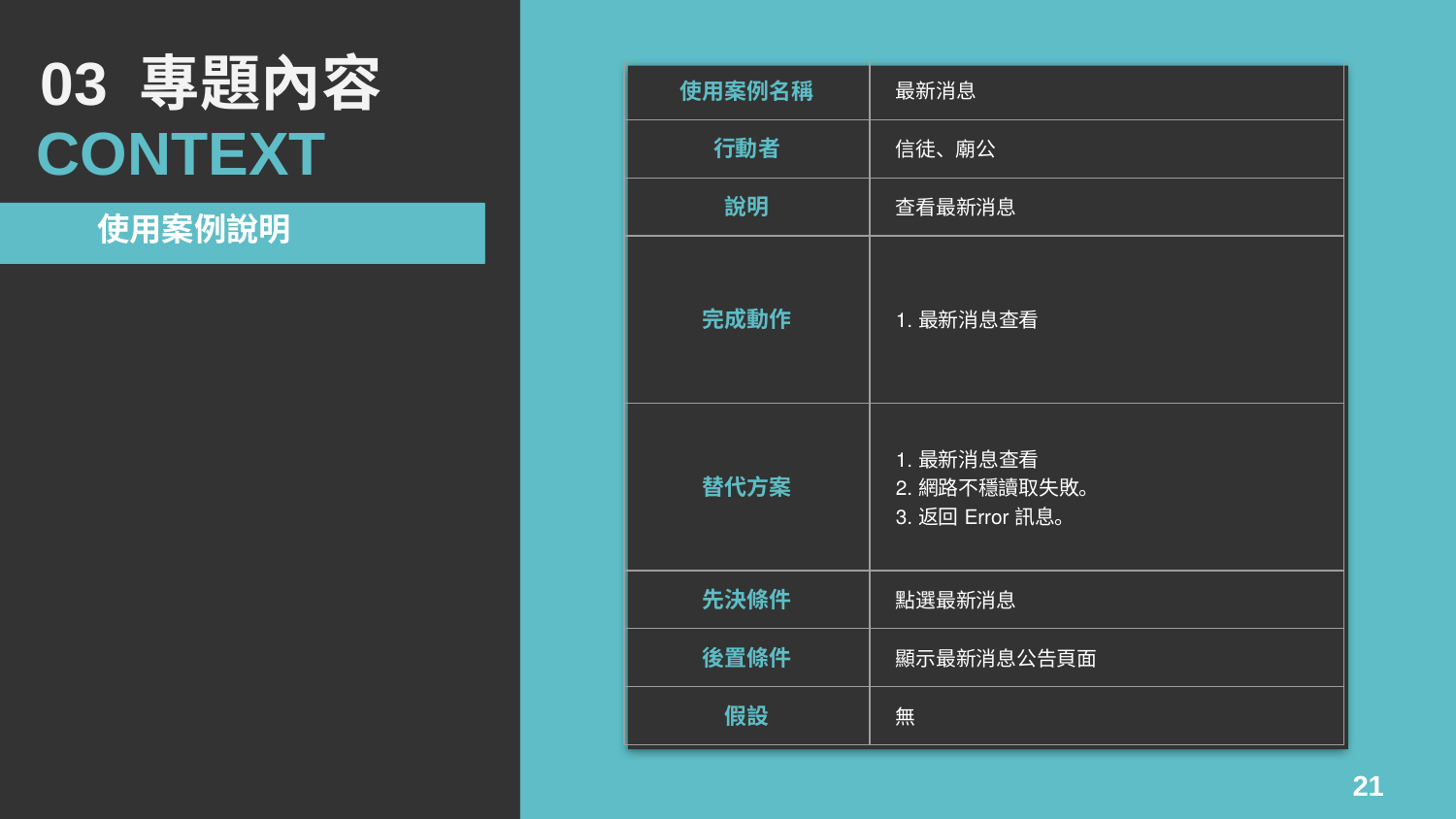

03 專題內容
| 使用案例名稱 | 最新消息 |
| --- | --- |
| 行動者 | 信徒、廟公 |
| 說明 | 查看最新消息 |
| 完成動作 | 1.最新消息查看 |
| 替代方案 | 1.最新消息查看 2.網路不穩讀取失敗。 3.返回Error訊息。 |
| 先決條件 | 點選最新消息 |
| 後置條件 | 顯示最新消息公告頁面 |
| 假設 | 無 |

CONTEXT
使用案例說明

21
21